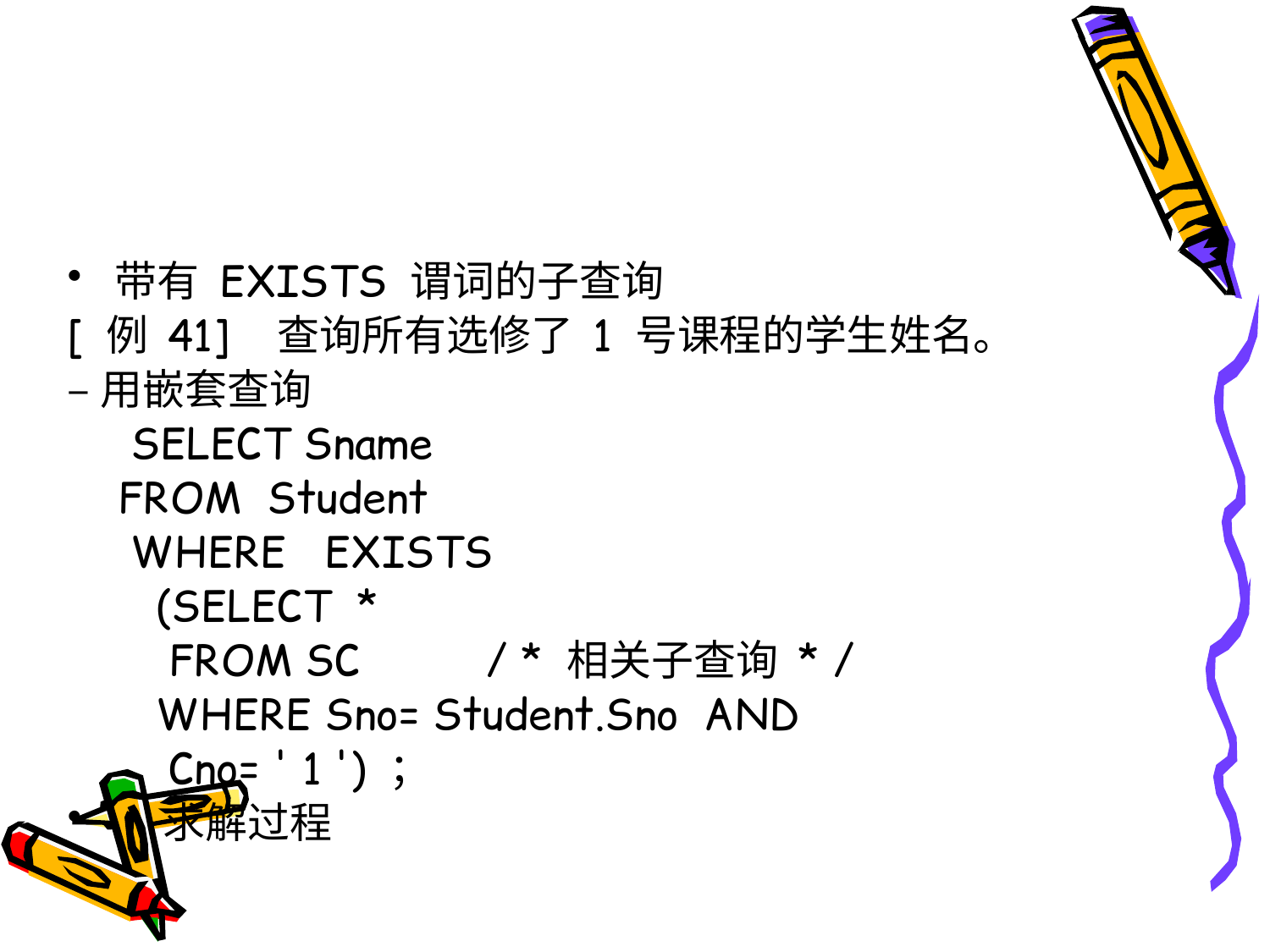

#
带有 EXISTS 谓词的子查询
[ 例 41]   查询所有选修了 1 号课程的学生姓名。
–用嵌套查询
     SELECT Sname
    FROM  Student
     WHERE   EXISTS
       (SELECT  *
        FROM SC          / * 相关子查询 * /
       WHERE Sno= Student.Sno  AND
        Cno= ' 1 ') ；
    求解过程